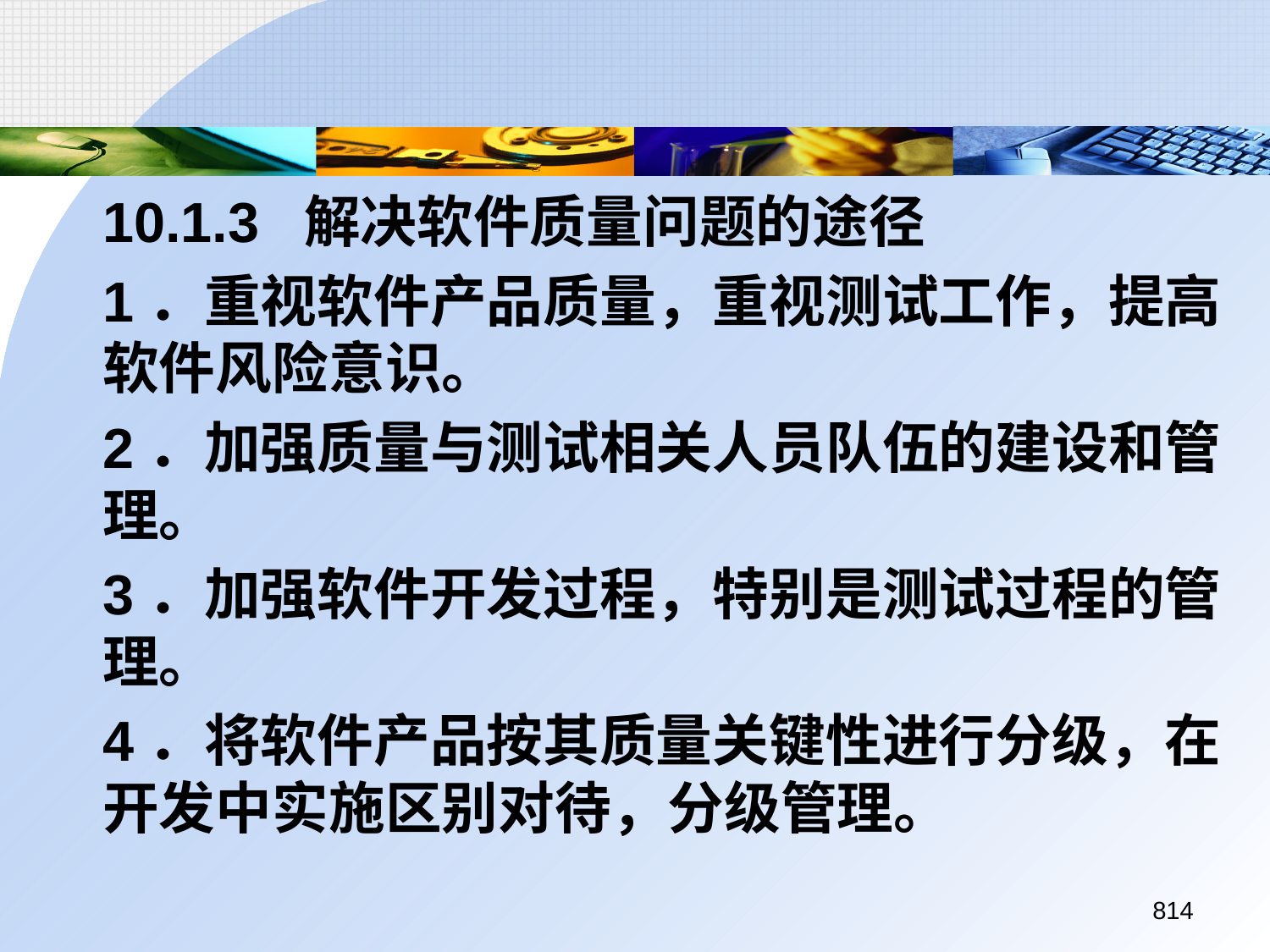

10.1.3  解决软件质量问题的途径
	1．重视软件产品质量，重视测试工作，提高软件风险意识。
	2．加强质量与测试相关人员队伍的建设和管理。
	3．加强软件开发过程，特别是测试过程的管理。
	4．将软件产品按其质量关键性进行分级，在开发中实施区别对待，分级管理。

814